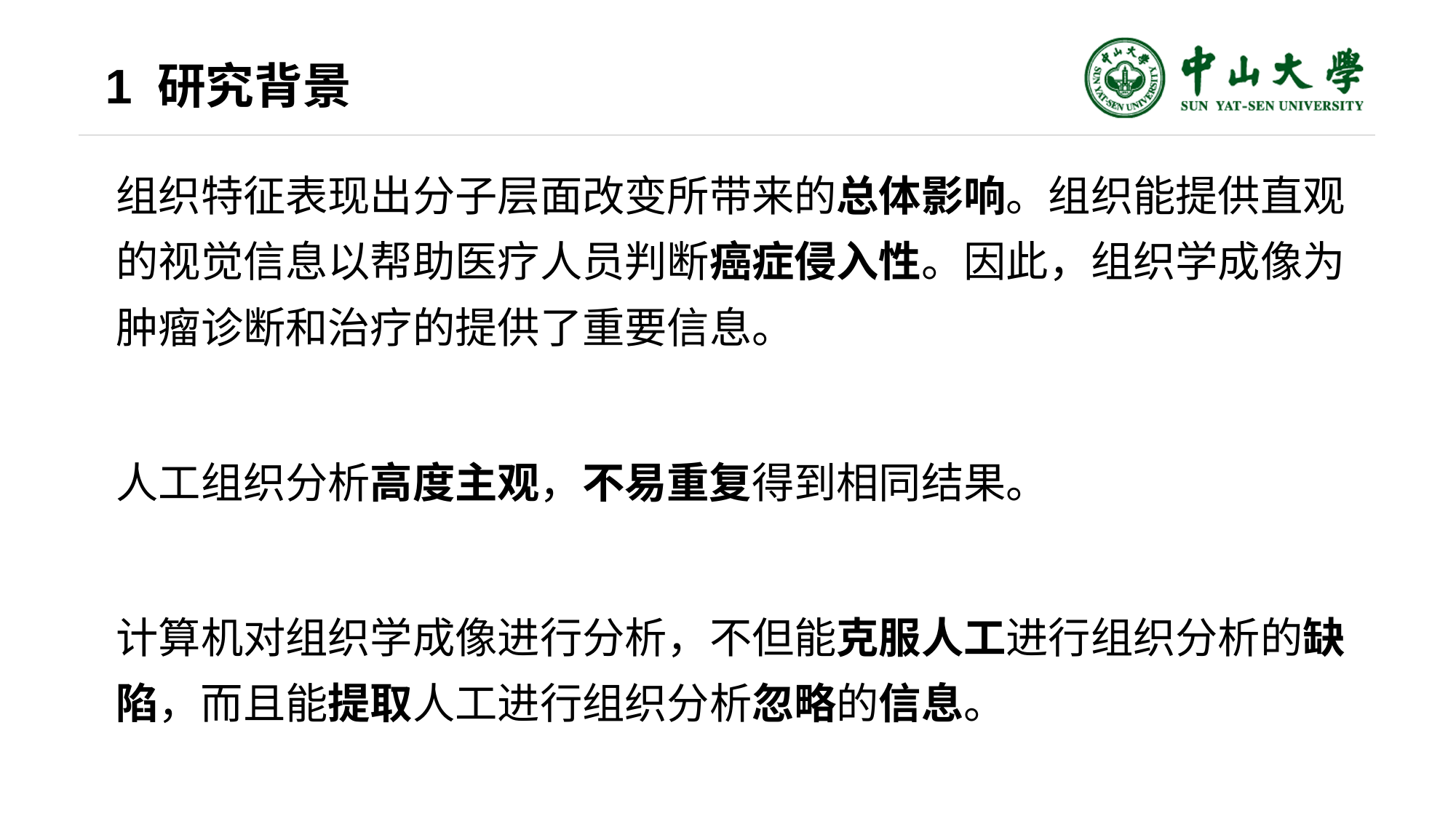

1 研究背景
组织特征表现出分子层面改变所带来的总体影响。组织能提供直观的视觉信息以帮助医疗人员判断癌症侵入性。因此，组织学成像为肿瘤诊断和治疗的提供了重要信息。

人工组织分析高度主观，不易重复得到相同结果。

计算机对组织学成像进行分析，不但能克服人工进行组织分析的缺陷，而且能提取人工进行组织分析忽略的信息。